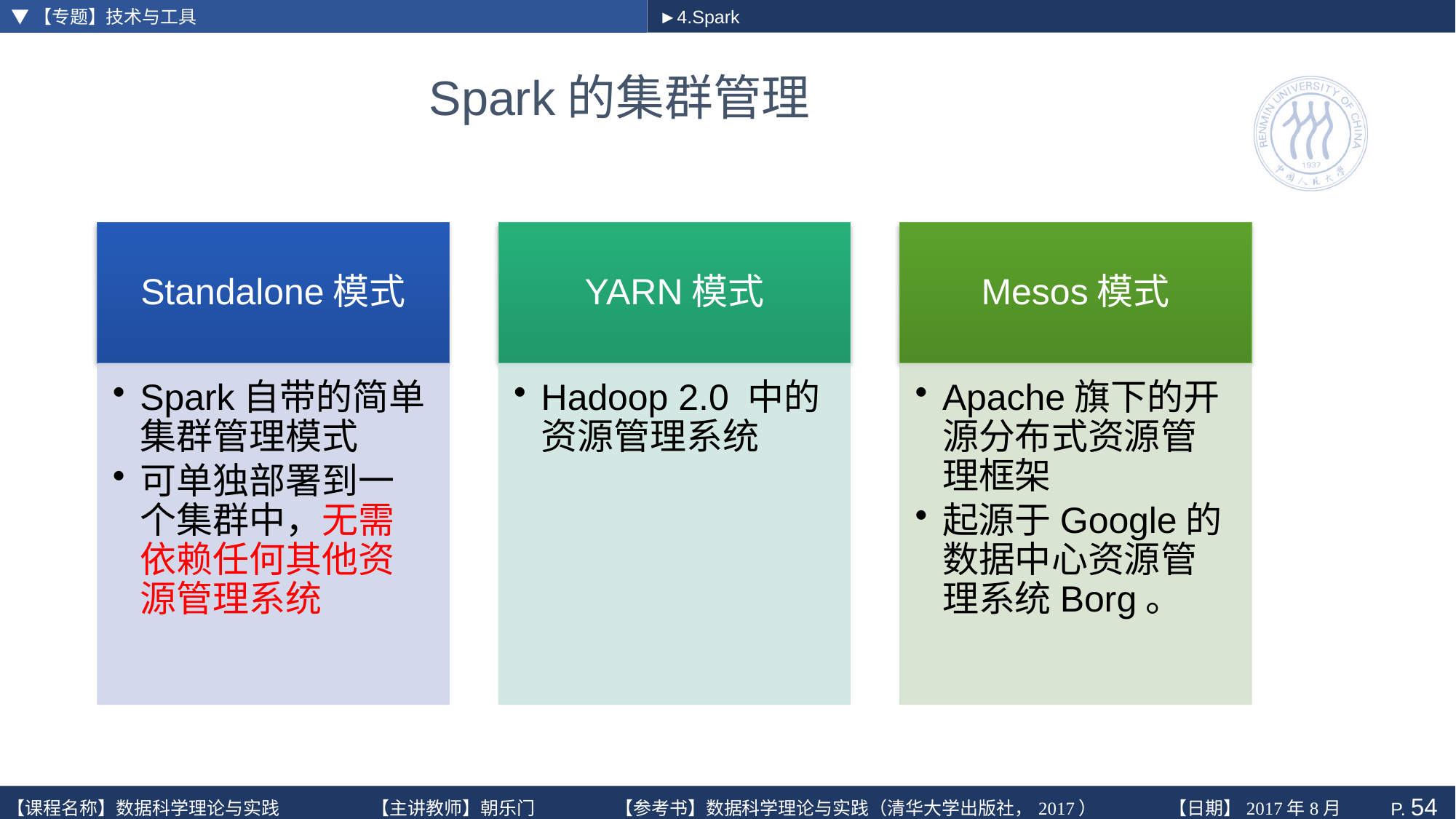

▼【专题】技术与工具
►4.Spark

# Spark的集群管理
Standalone模式
Spark自带的简单集群管理模式
可单独部署到一个集群中，无需依赖任何其他资源管理系统
YARN模式
Hadoop 2.0 中的资源管理系统
Mesos模式
Apache旗下的开源分布式资源管理框架
起源于Google的数据中心资源管理系统Borg。